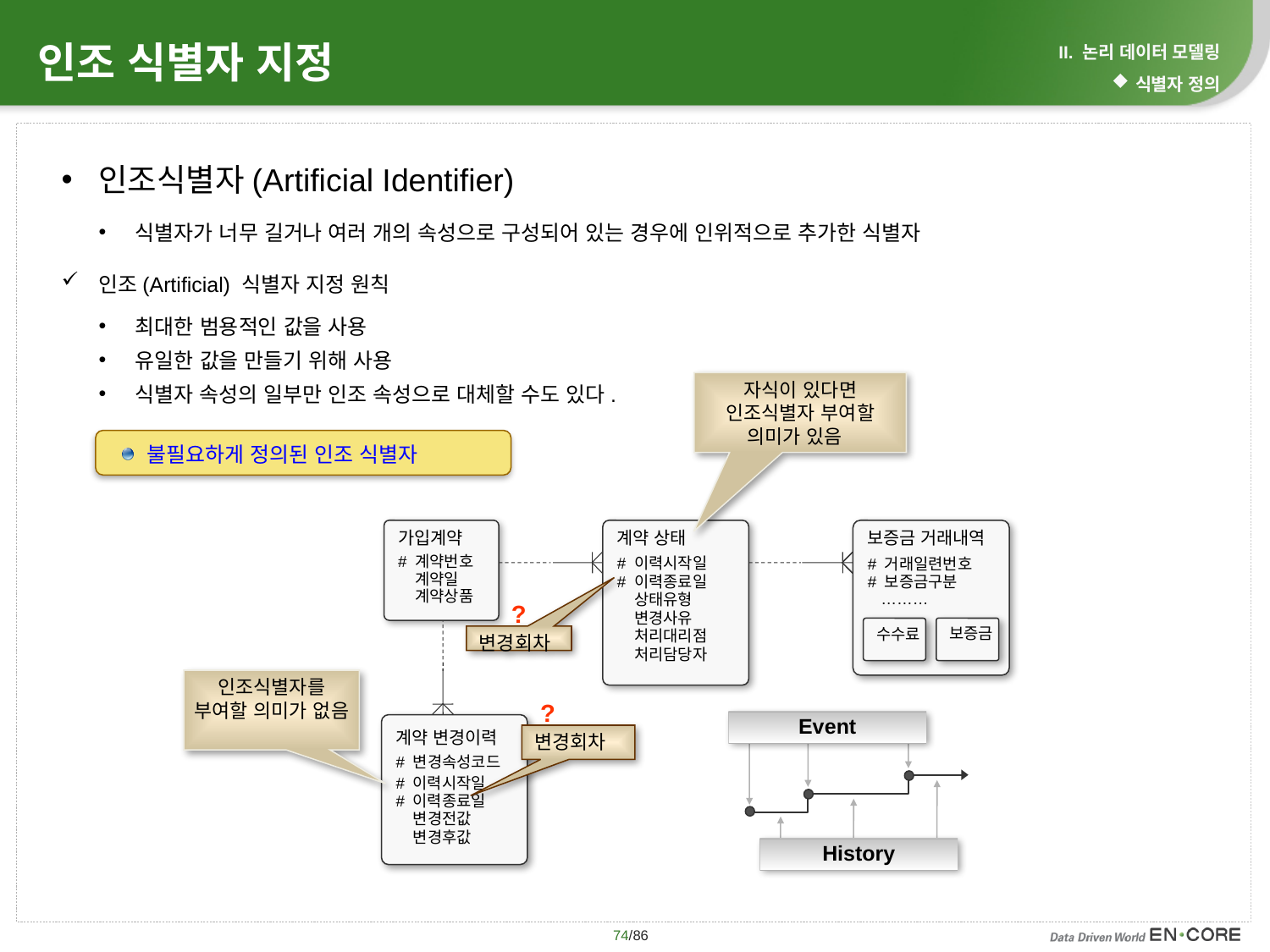

# 인조 식별자 지정
II. 논리 데이터 모델링
식별자 정의
인조식별자(Artificial Identifier)
식별자가 너무 길거나 여러 개의 속성으로 구성되어 있는 경우에 인위적으로 추가한 식별자
인조(Artificial) 식별자 지정 원칙
최대한 범용적인 값을 사용
유일한 값을 만들기 위해 사용
식별자 속성의 일부만 인조 속성으로 대체할 수도 있다.
자식이 있다면 인조식별자 부여할 의미가 있음
불필요하게 정의된 인조 식별자
가입계약
# 계약번호
   계약일
   계약상품
계약 상태
# 이력시작일
# 이력종료일
   상태유형
   변경사유
   처리대리점
   처리담당자
보증금 거래내역
# 거래일련번호
# 보증금구분
   ………

?

수수료

보증금

변경회차
인조식별자를 부여할 의미가 없음
?
Event

History
계약 변경이력
# 변경속성코드
# 이력시작일
# 이력종료일
   변경전값
   변경후값
변경회차